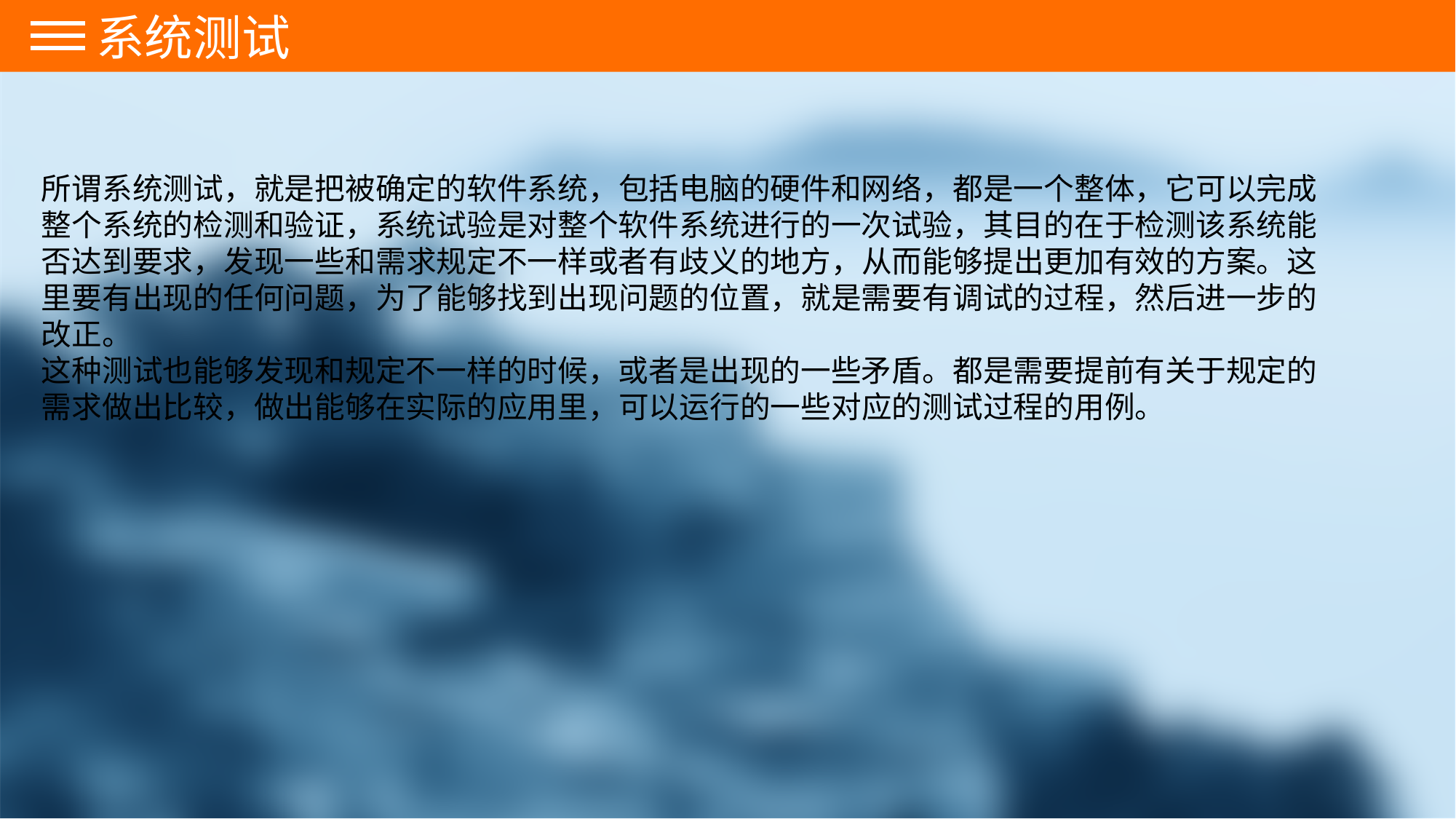

系统测试
所谓系统测试，就是把被确定的软件系统，包括电脑的硬件和网络，都是一个整体，它可以完成整个系统的检测和验证，系统试验是对整个软件系统进行的一次试验，其目的在于检测该系统能否达到要求，发现一些和需求规定不一样或者有歧义的地方，从而能够提出更加有效的方案。这里要有出现的任何问题，为了能够找到出现问题的位置，就是需要有调试的过程，然后进一步的改正。
这种测试也能够发现和规定不一样的时候，或者是出现的一些矛盾。都是需要提前有关于规定的需求做出比较，做出能够在实际的应用里，可以运行的一些对应的测试过程的用例。